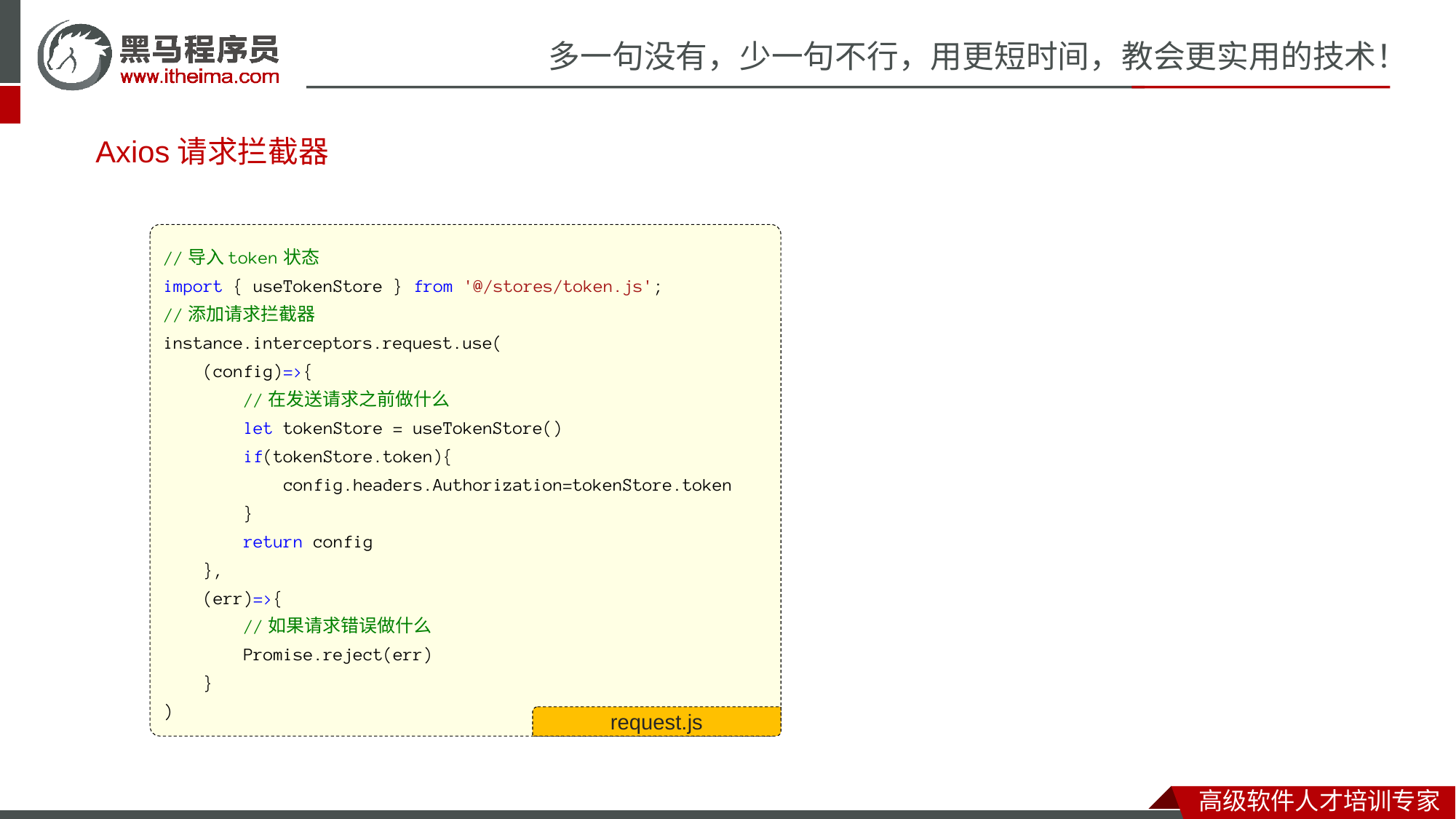

# Axios请求拦截器
//导入token状态
import { useTokenStore } from '@/stores/token.js';
//添加请求拦截器
instance.interceptors.request.use(
    (config)=>{
        //在发送请求之前做什么
        let tokenStore = useTokenStore()
        if(tokenStore.token){
            config.headers.Authorization=tokenStore.token
        }
        return config
    },
    (err)=>{
        //如果请求错误做什么
        Promise.reject(err)
    }
)
request.js